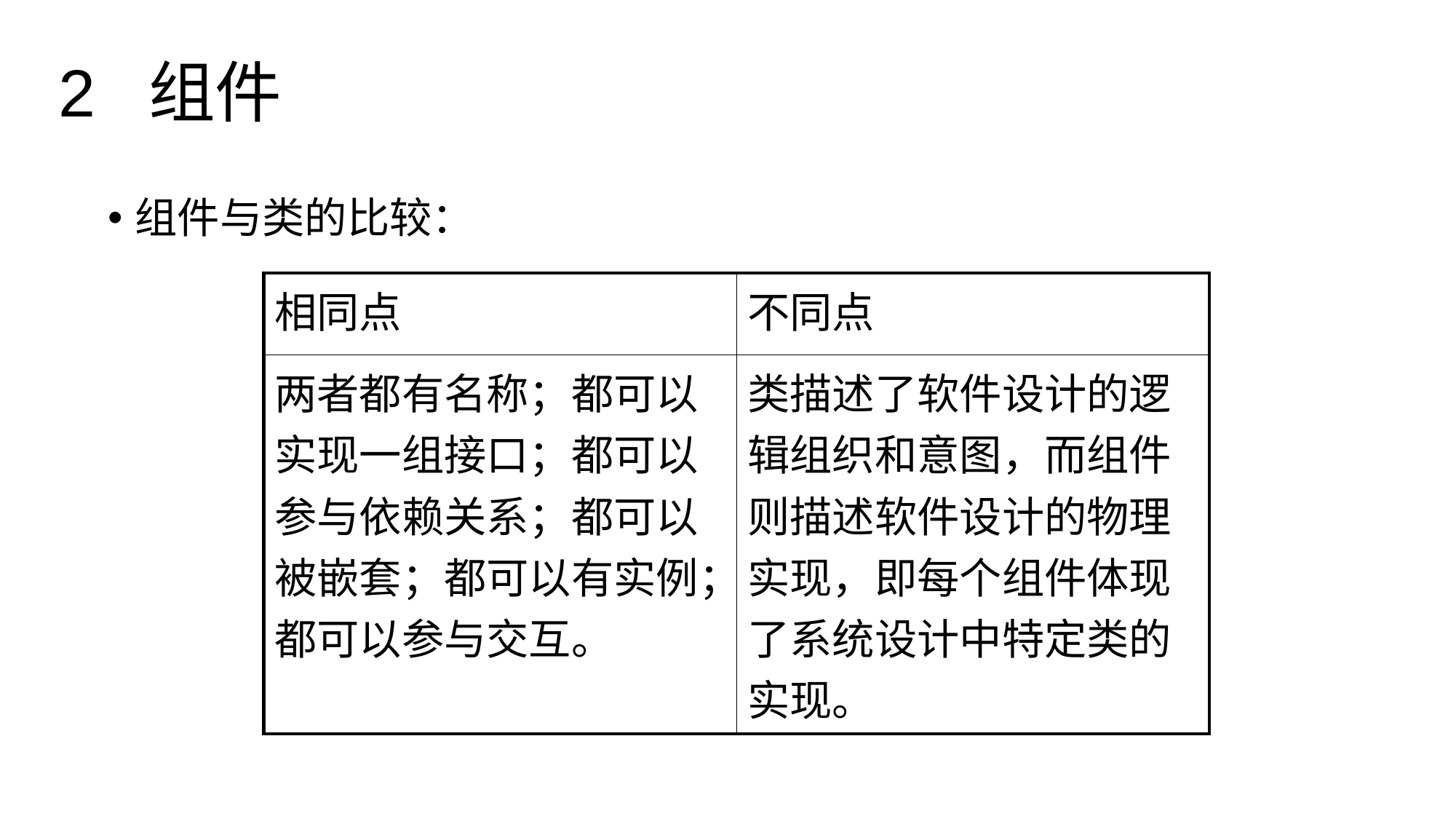

# 2  组件
组件与类的比较：
| 相同点 | 不同点 |
| --- | --- |
| 两者都有名称；都可以实现一组接口；都可以参与依赖关系；都可以被嵌套；都可以有实例；都可以参与交互。 | 类描述了软件设计的逻辑组织和意图，而组件则描述软件设计的物理实现，即每个组件体现了系统设计中特定类的实现。 |